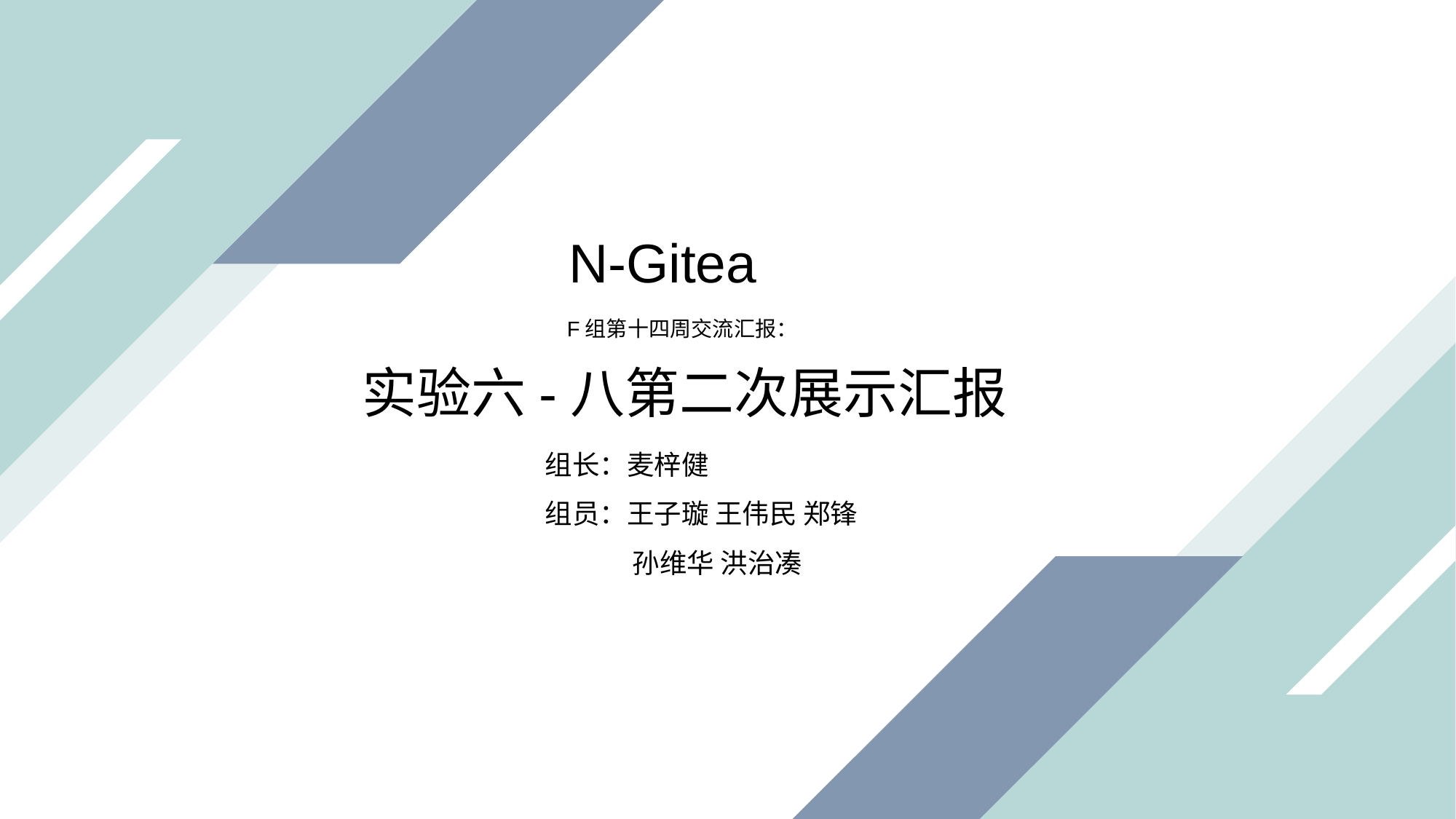

N-Gitea

F组第十四周交流汇报：

实验六-八第二次展示汇报
组长：麦梓健
组员：王子璇 王伟民 郑锋
             孙维华 洪治凑